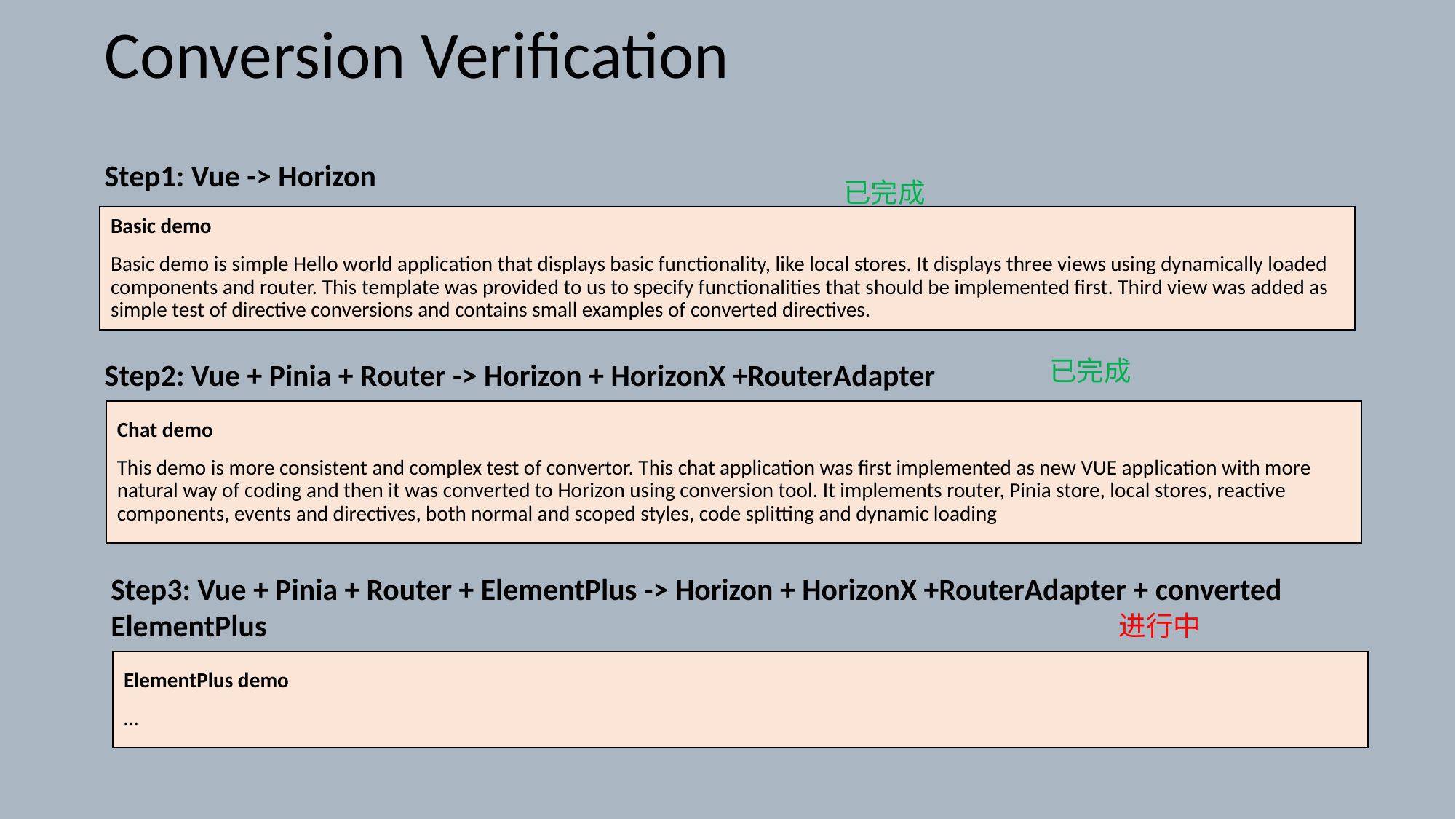

# Conversion Verification
Step1: Vue -> Horizon
已完成
Basic demo
Basic demo is simple Hello world application that displays basic functionality, like local stores. It displays three views using dynamically loaded components and router. This template was provided to us to specify functionalities that should be implemented first. Third view was added as simple test of directive conversions and contains small examples of converted directives.
已完成
Step2: Vue + Pinia + Router -> Horizon + HorizonX +RouterAdapter

Chat demo
This demo is more consistent and complex test of convertor. This chat application was first implemented as new VUE application with more natural way of coding and then it was converted to Horizon using conversion tool. It implements router, Pinia store, local stores, reactive components, events and directives, both normal and scoped styles, code splitting and dynamic loading
Step3: Vue + Pinia + Router + ElementPlus -> Horizon + HorizonX +RouterAdapter + converted ElementPlus

进行中
ElementPlus demo
…